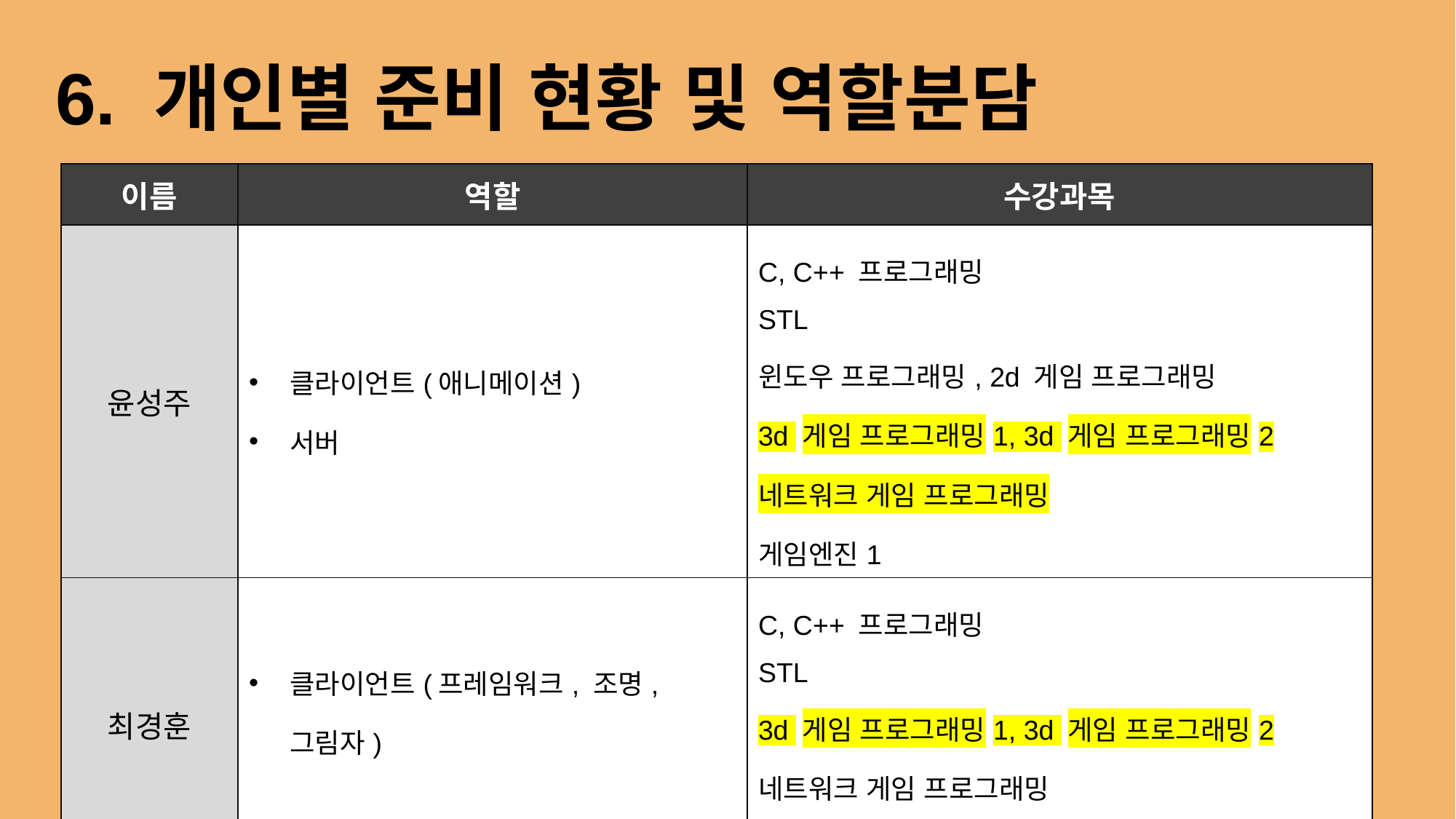

6. 개인별 준비 현황 및 역할분담
| 이름 | 역할 | 수강과목 |
| --- | --- | --- |
| 윤성주 | 클라이언트(애니메이션) 서버 | C, C++ 프로그래밍 STL 윈도우 프로그래밍, 2d 게임 프로그래밍 3d 게임 프로그래밍1, 3d 게임 프로그래밍2 네트워크 게임 프로그래밍 게임엔진1 |
| 최경훈 | 클라이언트(프레임워크, 조명, 그림자) | C, C++ 프로그래밍 STL 3d 게임 프로그래밍1, 3d 게임 프로그래밍2 네트워크 게임 프로그래밍 게임엔진1, 게임엔진2 |
14